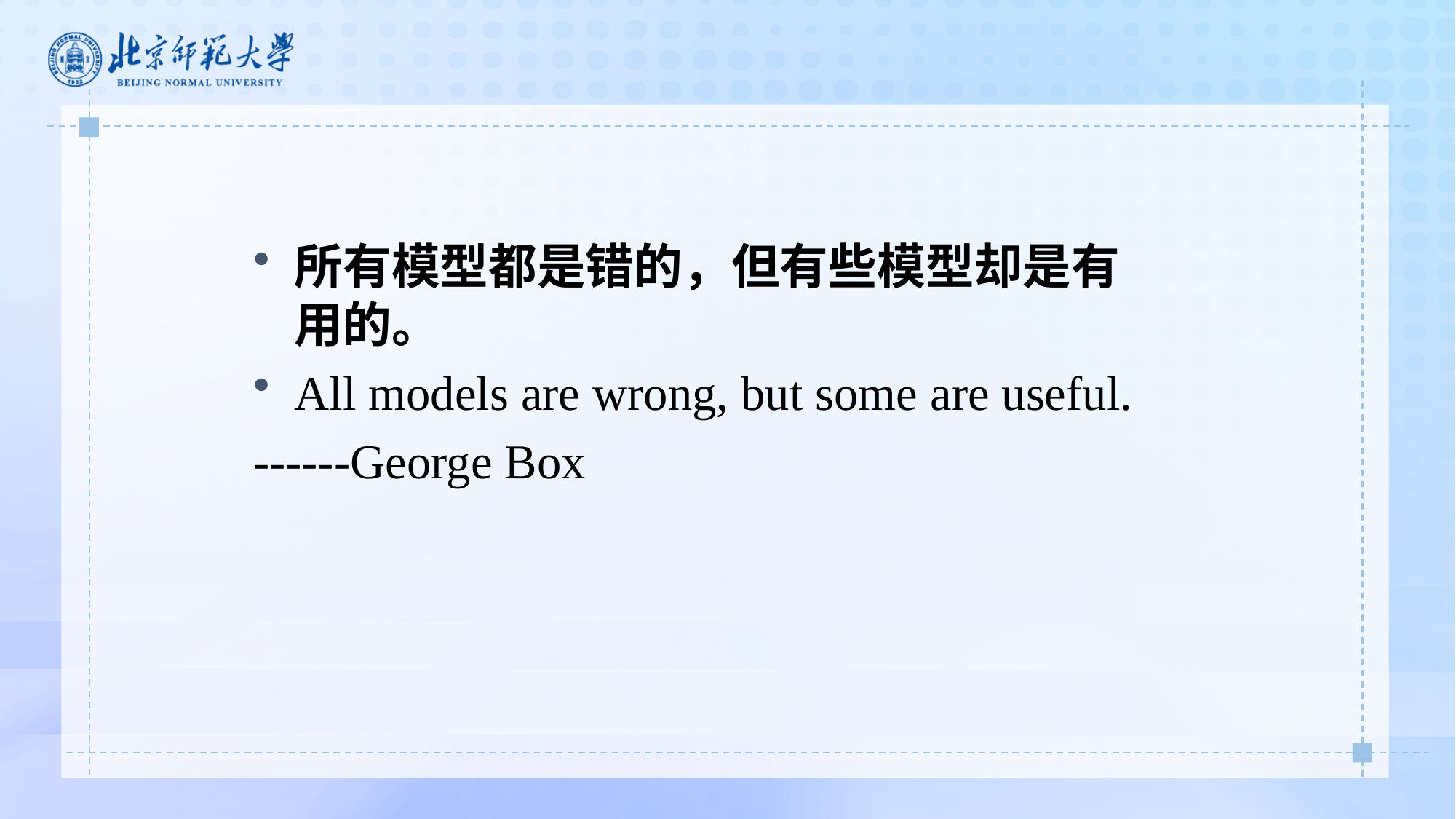

所有模型都是错的，但有些模型却是有用的。
All models are wrong, but some are useful.
------George Box